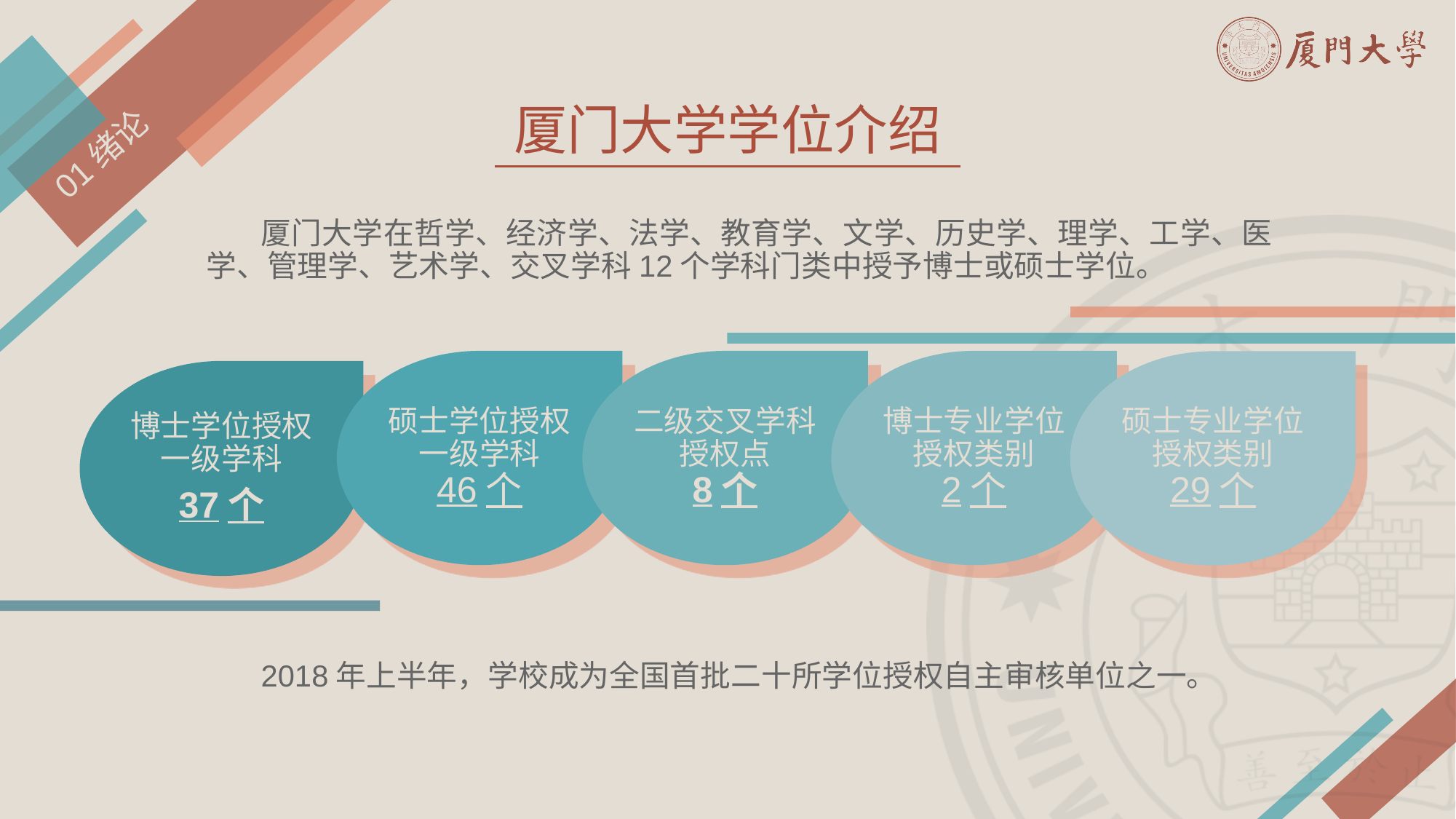

01绪论
# 厦门大学学位介绍
博士学位授权一级学科
37个
硕士学位授权一级学科
46个
二级交叉学科授权点
8个
博士专业学位授权类别
2个
硕士专业学位授权类别
29个
厦门大学在哲学、经济学、法学、教育学、文学、历史学、理学、工学、医学、管理学、艺术学、交叉学科12个学科门类中授予博士或硕士学位。

2018年上半年，学校成为全国首批二十所学位授权自主审核单位之一。